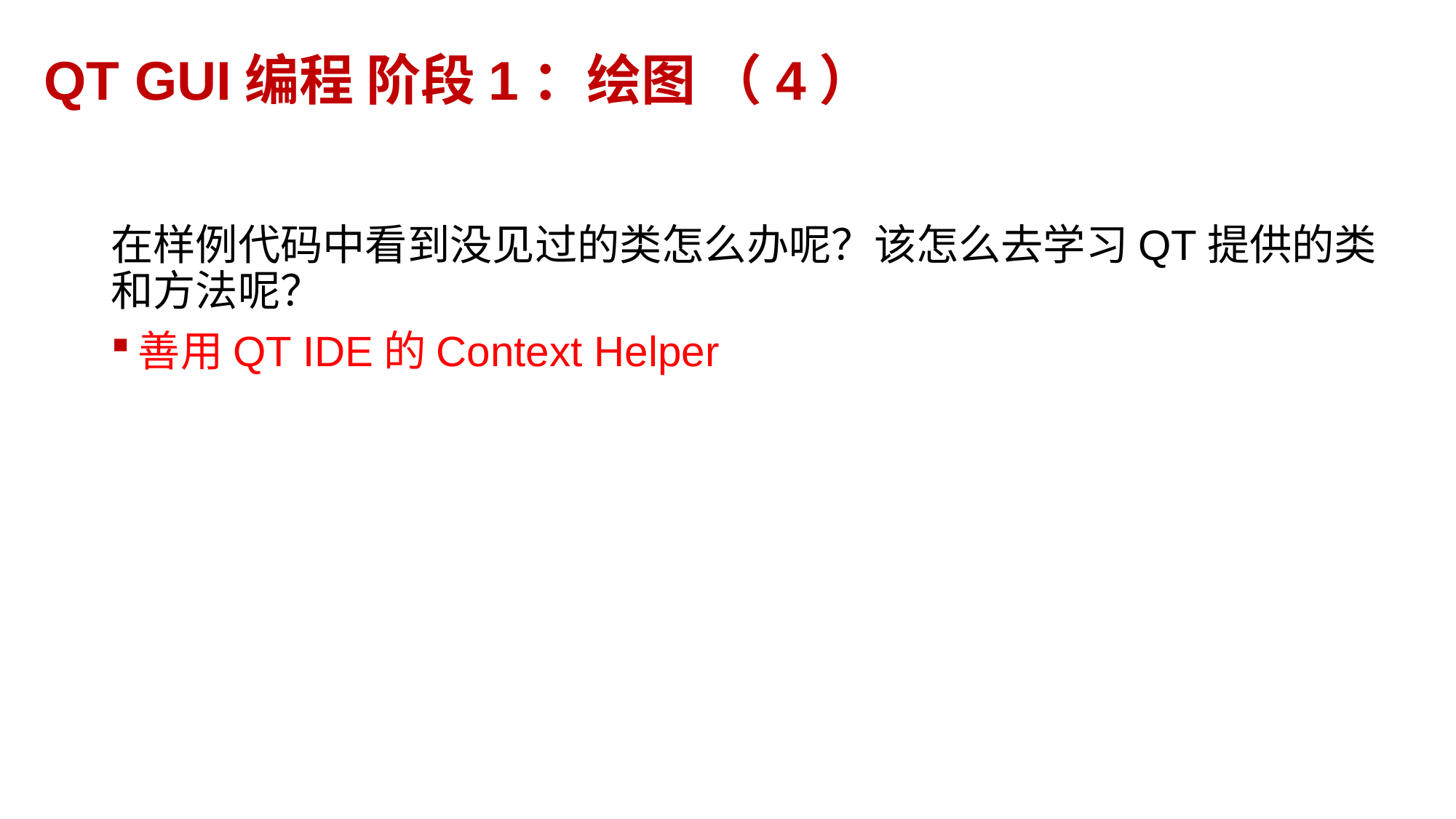

# QT GUI编程 阶段1：绘图 （4）
在样例代码中看到没见过的类怎么办呢？该怎么去学习QT提供的类和方法呢？
善用QT IDE的Context Helper